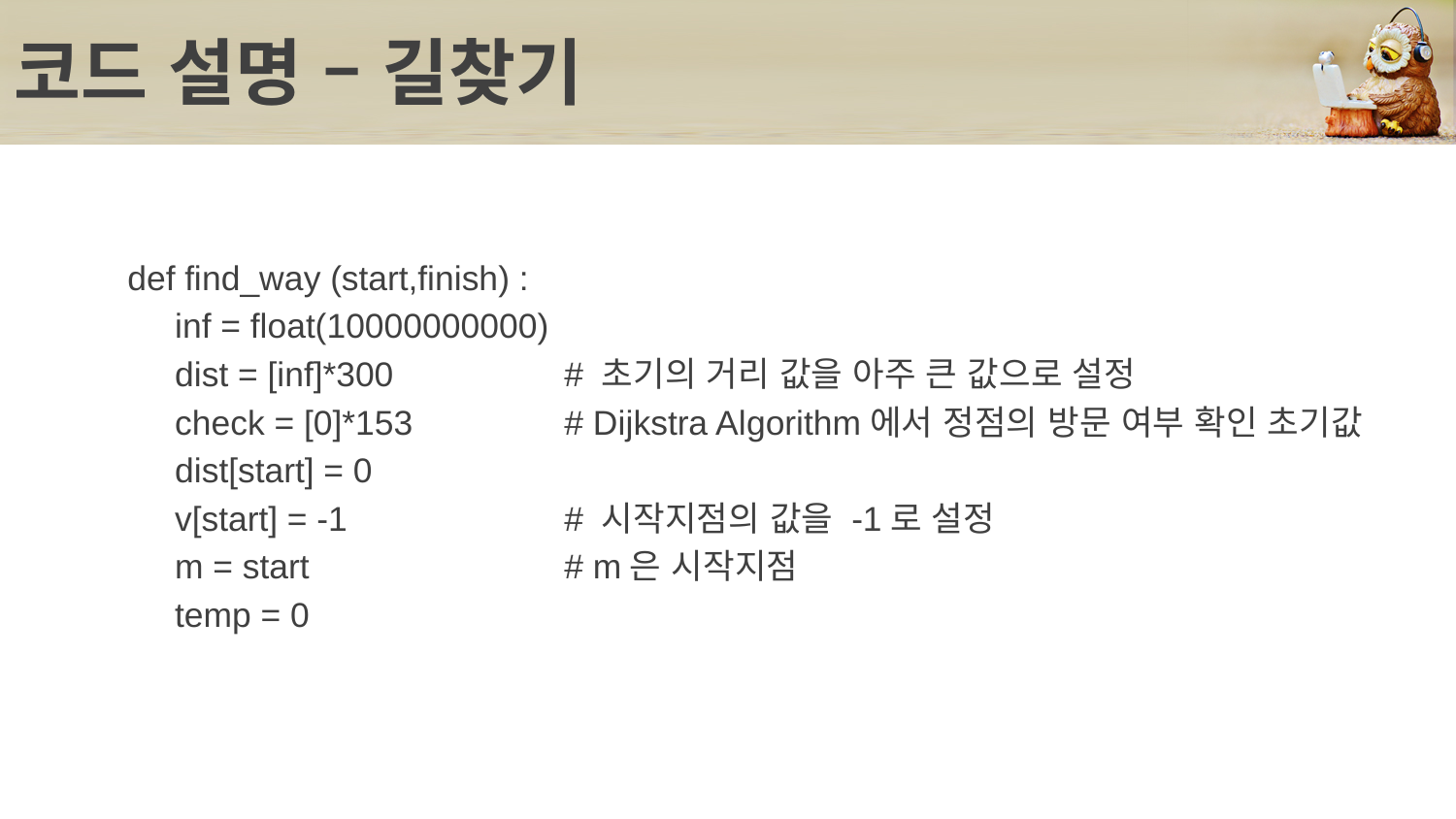

# 코드 설명 – 길찾기

def find_way (start,finish) :
     inf = float(10000000000)
     dist = [inf]*300		# 초기의 거리 값을 아주 큰 값으로 설정
     check = [0]*153		# Dijkstra Algorithm에서 정점의 방문 여부 확인 초기값
     dist[start] = 0
     v[start] = -1		# 시작지점의 값을 -1로 설정
     m = start  		# m은 시작지점
     temp = 0